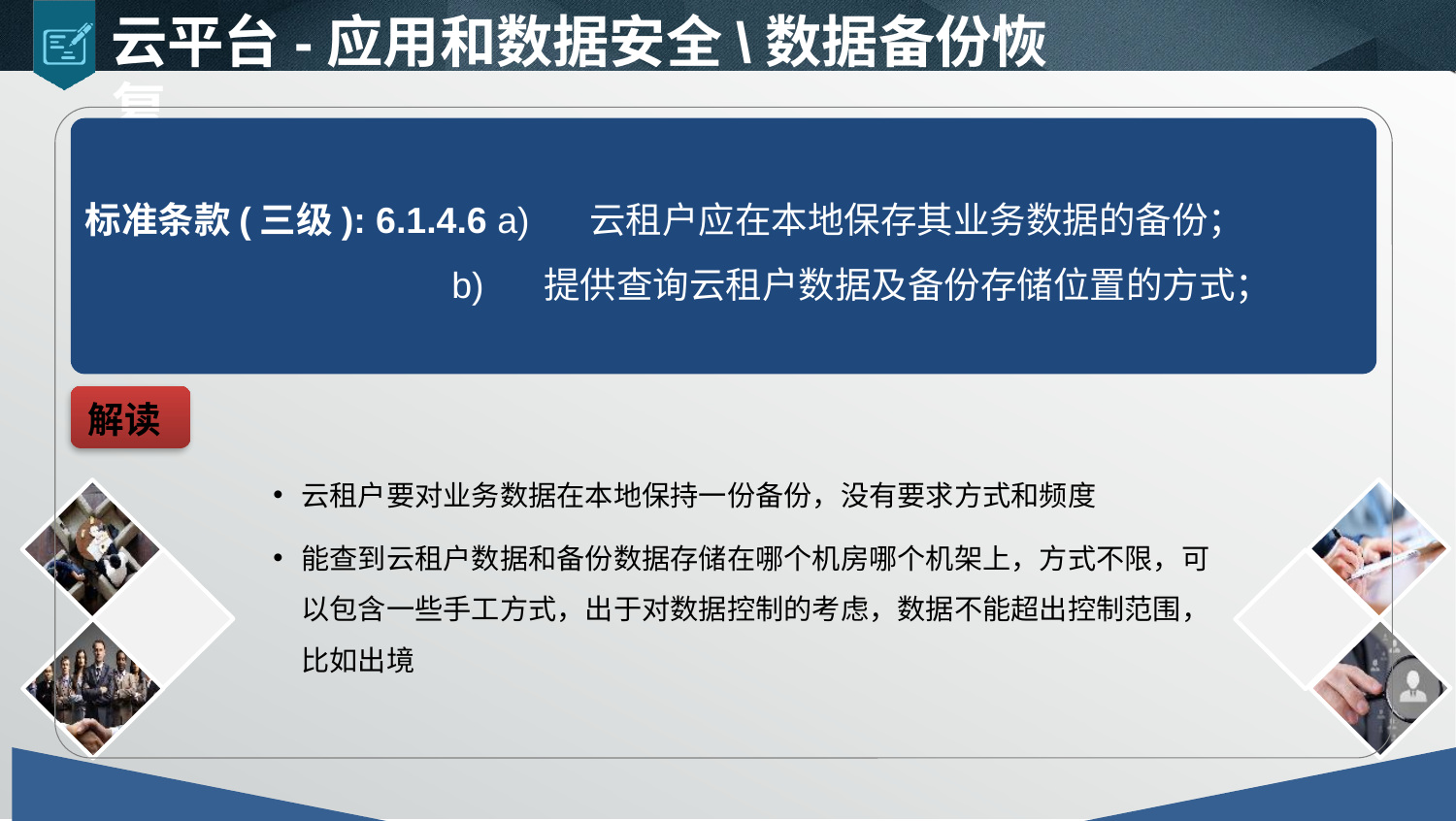

云平台-应用和数据安全\数据备份恢复

标准条款(三级): 6.1.4.6 a)     云租户应在本地保存其业务数据的备份；
                                    b)     提供查询云租户数据及备份存储位置的方式；
解读
云租户要对业务数据在本地保持一份备份，没有要求方式和频度
能查到云租户数据和备份数据存储在哪个机房哪个机架上，方式不限，可以包含一些手工方式，出于对数据控制的考虑，数据不能超出控制范围，比如出境